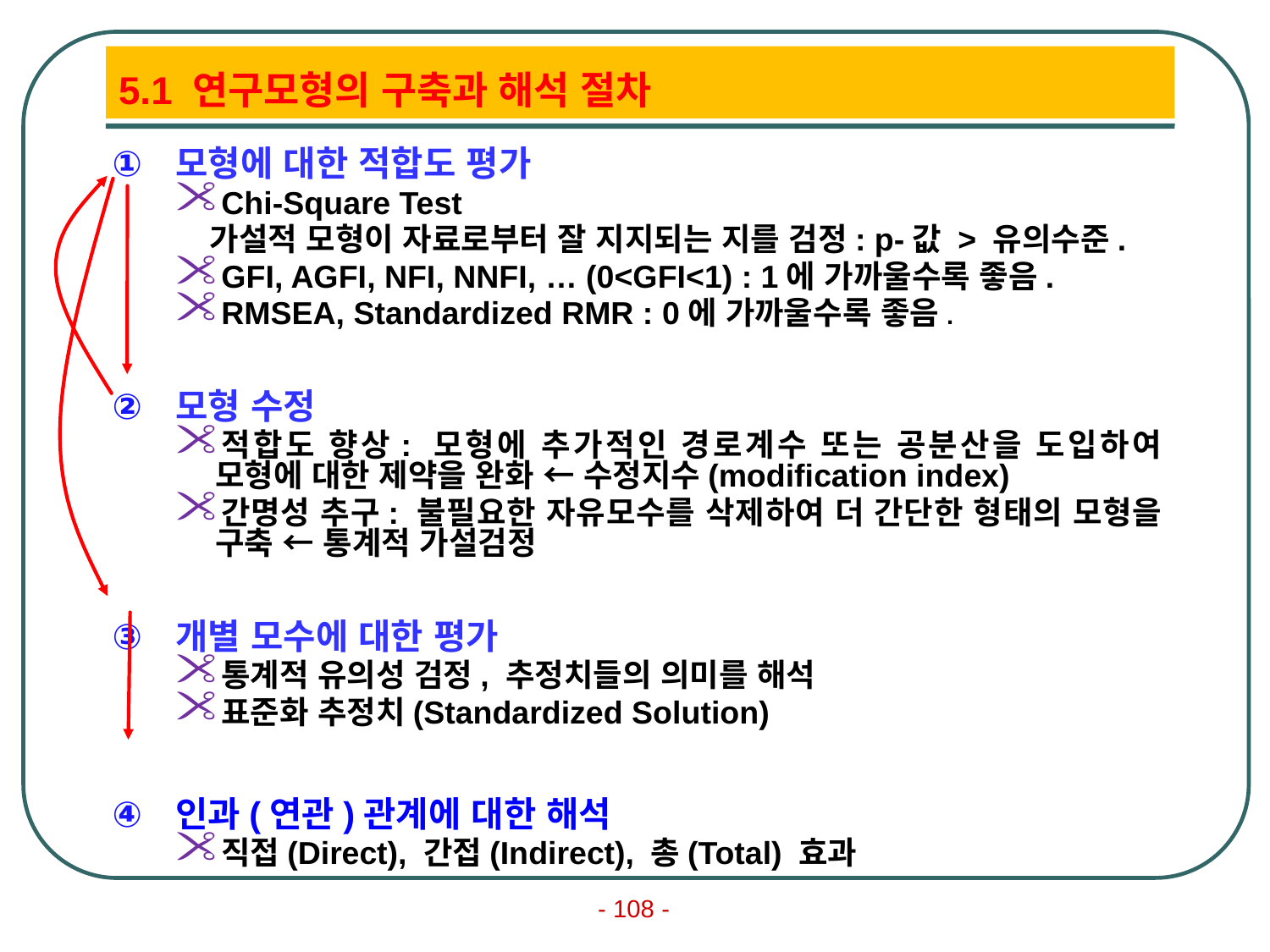

# 5.1 연구모형의 구축과 해석 절차
모형에 대한 적합도 평가
Chi-Square Test
   가설적 모형이 자료로부터 잘 지지되는 지를 검정: p-값 > 유의수준.
GFI, AGFI, NFI, NNFI, … (0<GFI<1) : 1에 가까울수록 좋음.
RMSEA, Standardized RMR : 0에 가까울수록 좋음.

모형 수정
적합도 향상: 모형에 추가적인 경로계수 또는 공분산을 도입하여 모형에 대한 제약을 완화 ← 수정지수(modification index)
간명성 추구: 불필요한 자유모수를 삭제하여 더 간단한 형태의 모형을 구축 ← 통계적 가설검정

개별 모수에 대한 평가
통계적 유의성 검정, 추정치들의 의미를 해석
표준화 추정치(Standardized Solution)

인과(연관)관계에 대한 해석
직접(Direct), 간접(Indirect), 총(Total) 효과

- 108 -